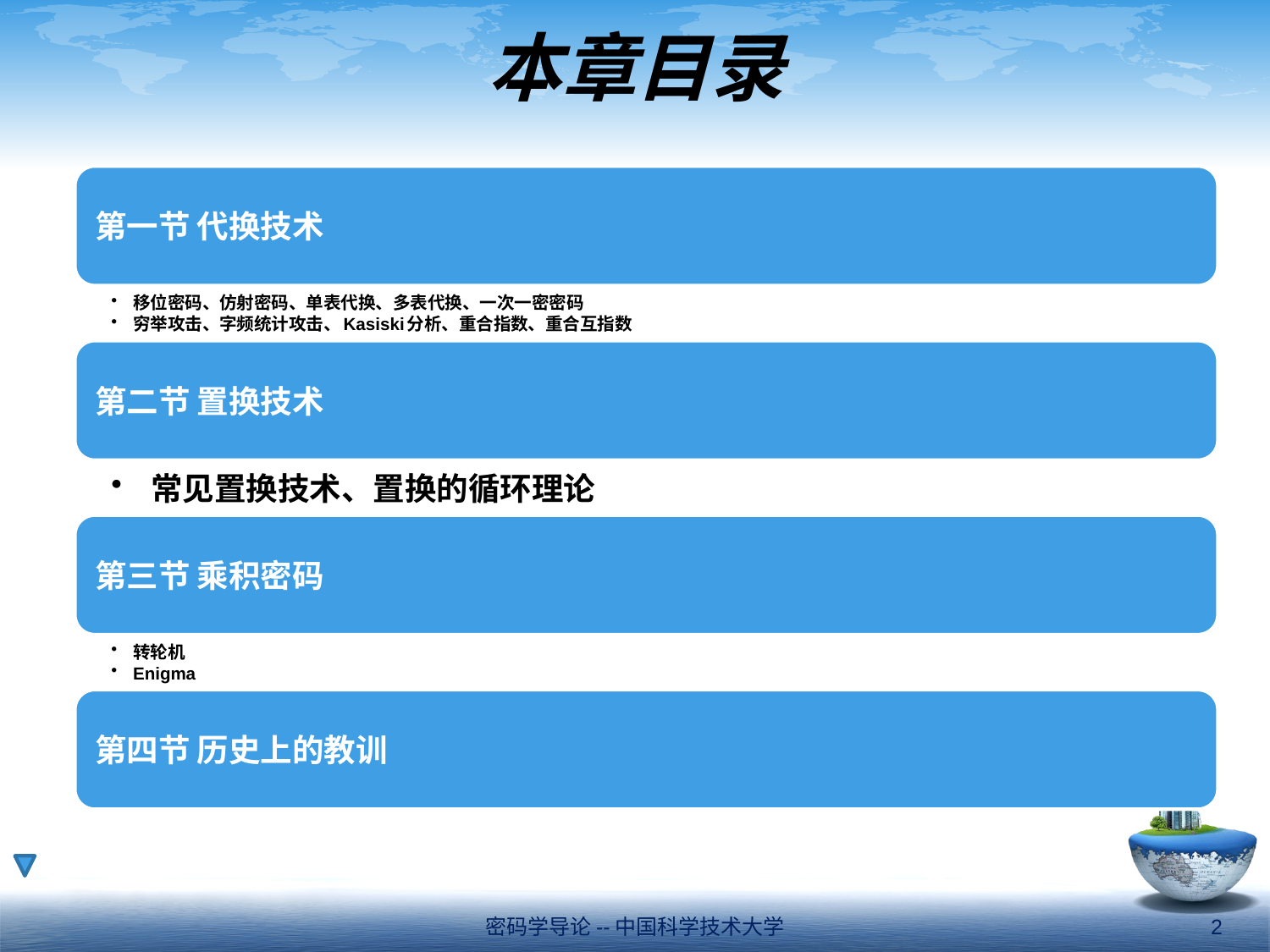

# 本章目录
第一节 代换技术
移位密码、仿射密码、单表代换、多表代换、一次一密密码
穷举攻击、字频统计攻击、Kasiski分析、重合指数、重合互指数
第二节 置换技术
常见置换技术、置换的循环理论
第三节 乘积密码
转轮机
Enigma
第四节 历史上的教训

密码学导论--中国科学技术大学
2